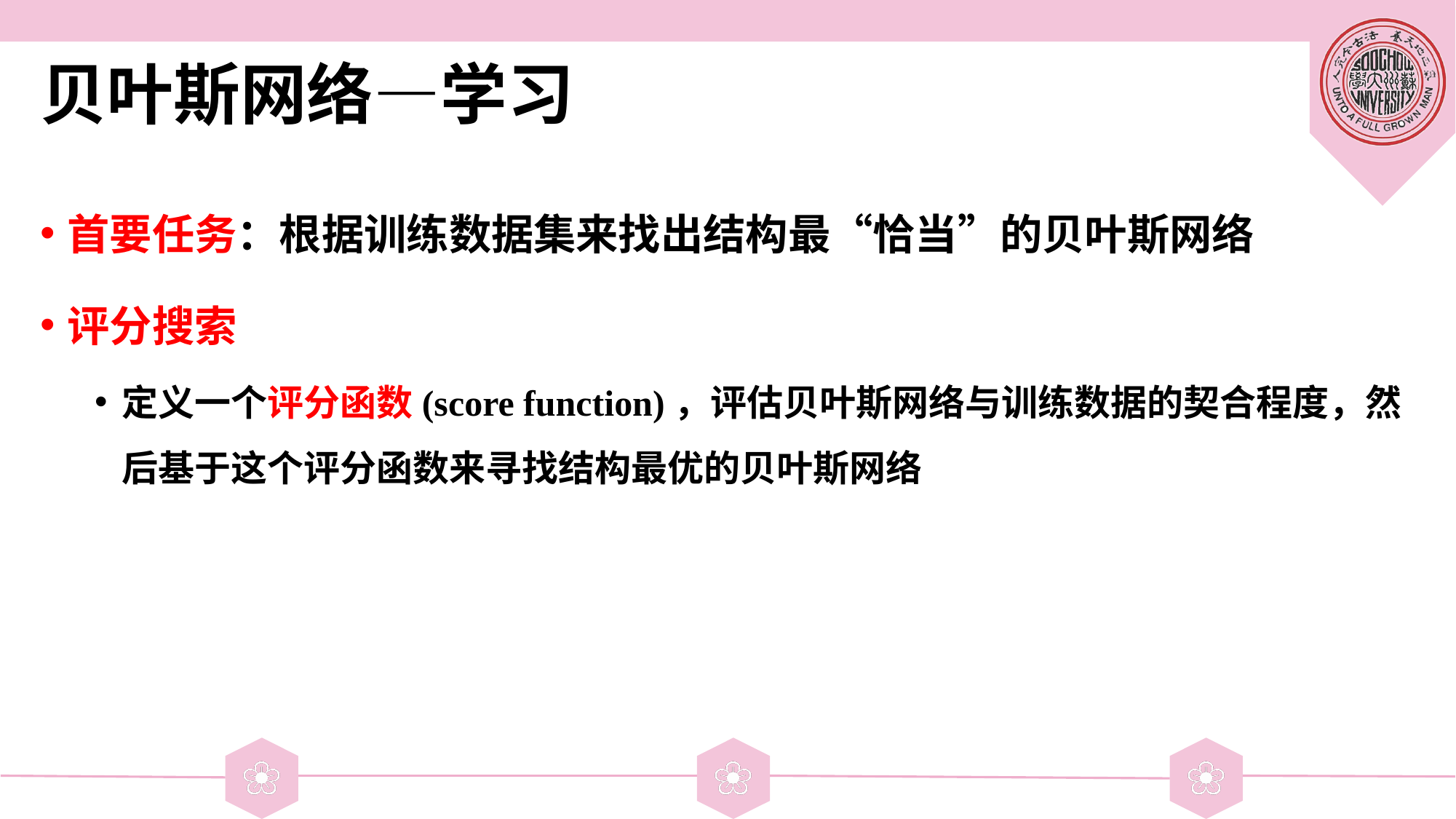

# 贝叶斯网络—学习
首要任务：根据训练数据集来找出结构最“恰当”的贝叶斯网络
评分搜索
定义一个评分函数(score function)，评估贝叶斯网络与训练数据的契合程度，然后基于这个评分函数来寻找结构最优的贝叶斯网络